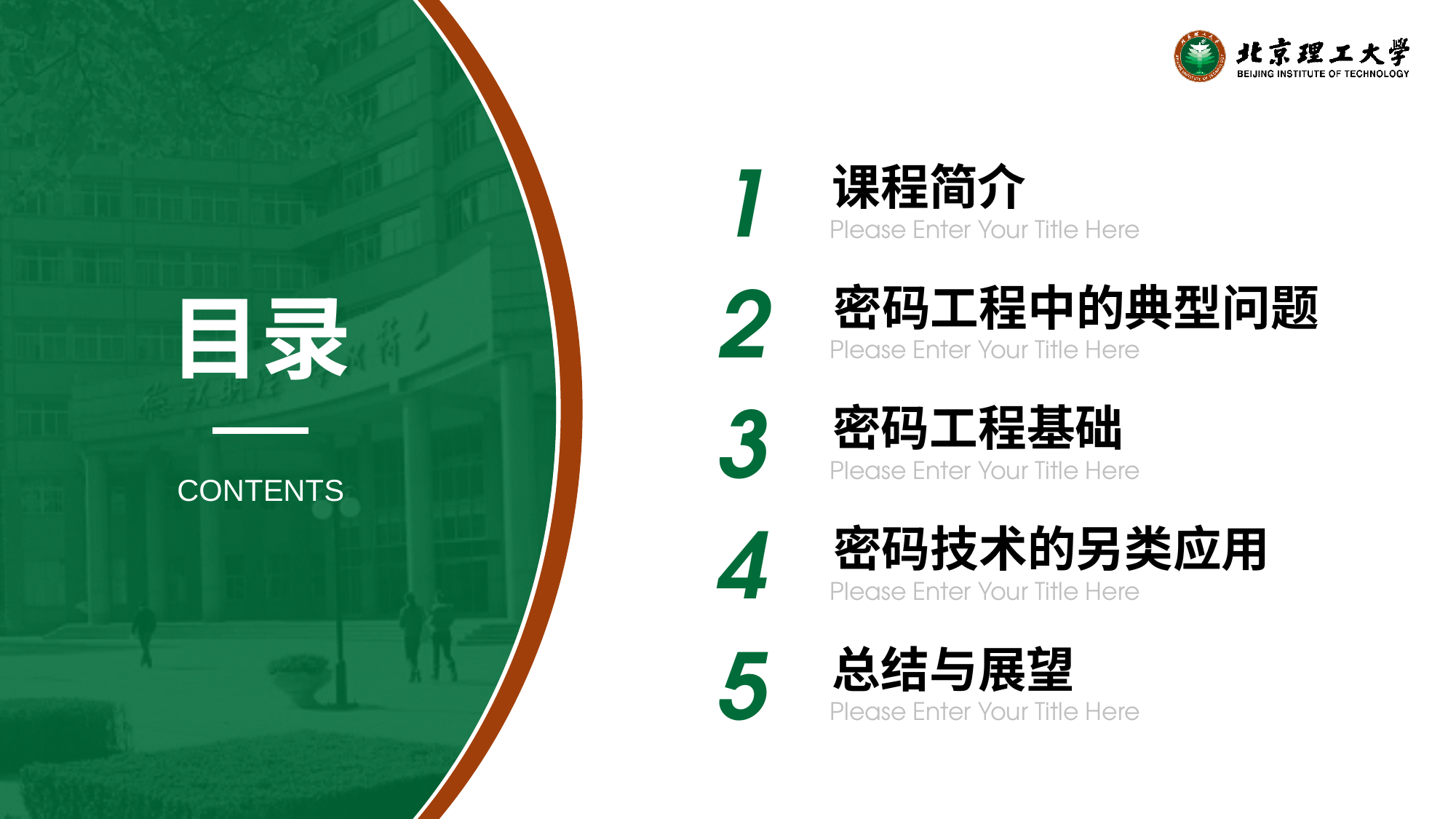

1
课程简介
Please Enter Your Title Here
2
密码工程中的典型问题
Please Enter Your Title Here
目录
3
密码工程基础
Please Enter Your Title Here
CONTENTS
4
密码技术的另类应用
Please Enter Your Title Here
5
总结与展望
Please Enter Your Title Here